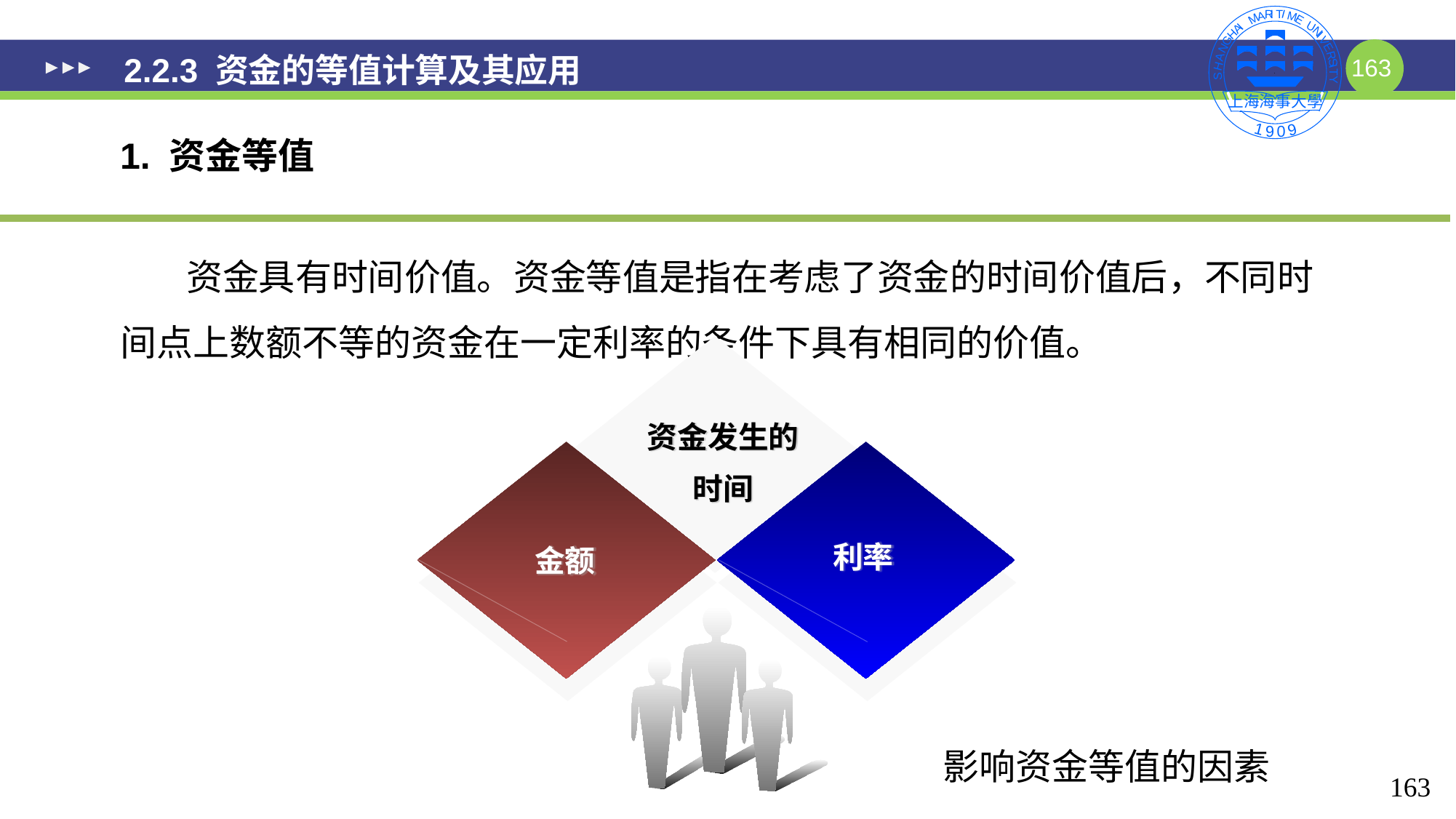

# 2.2.3 资金的等值计算及其应用
1. 资金等值
       资金具有时间价值。资金等值是指在考虑了资金的时间价值后，不同时间点上数额不等的资金在一定利率的条件下具有相同的价值。

资金发生的
时间

利率
金额

影响资金等值的因素
163
163